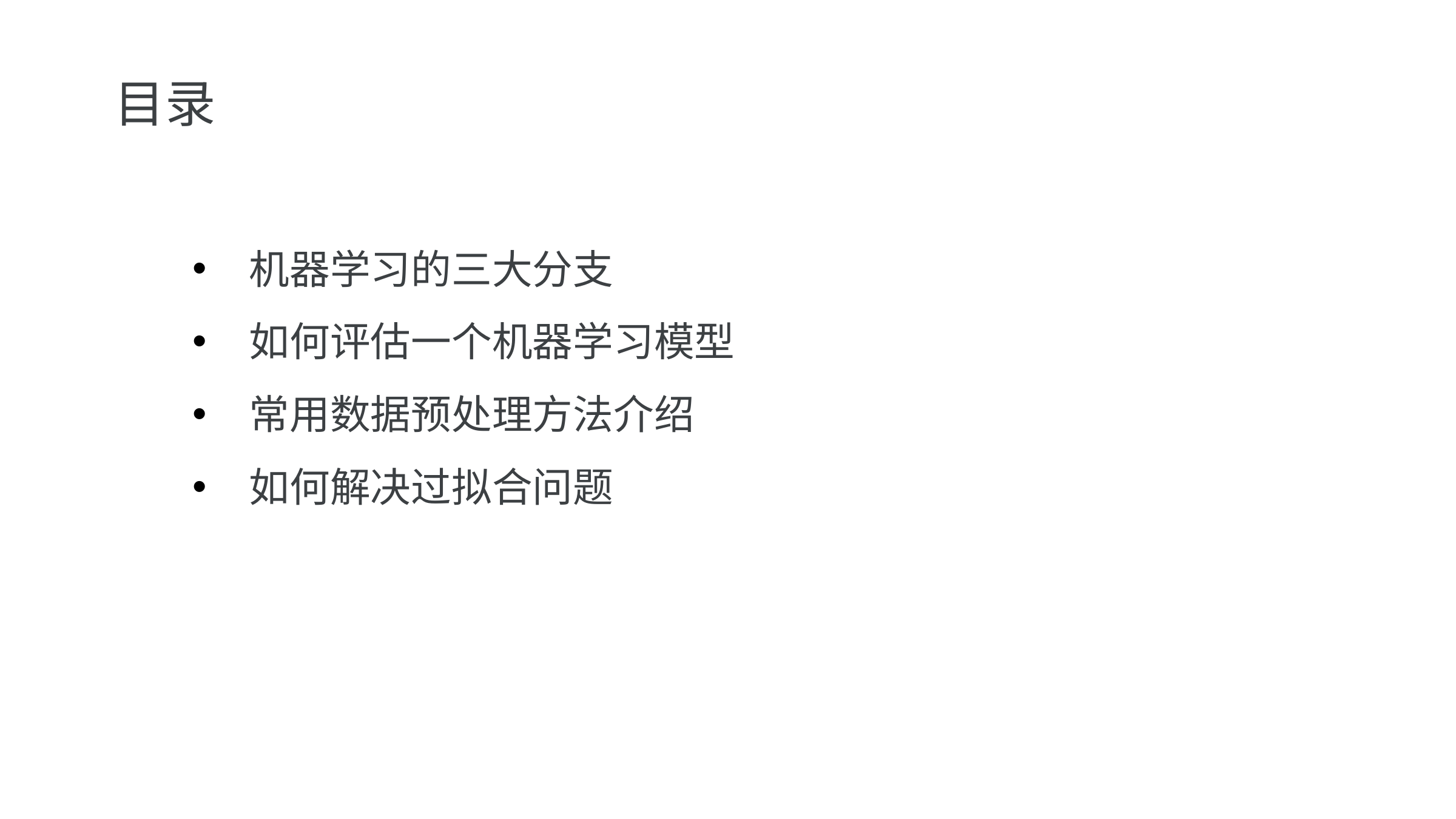

目录
机器学习的三大分支
如何评估一个机器学习模型
常用数据预处理方法介绍
如何解决过拟合问题